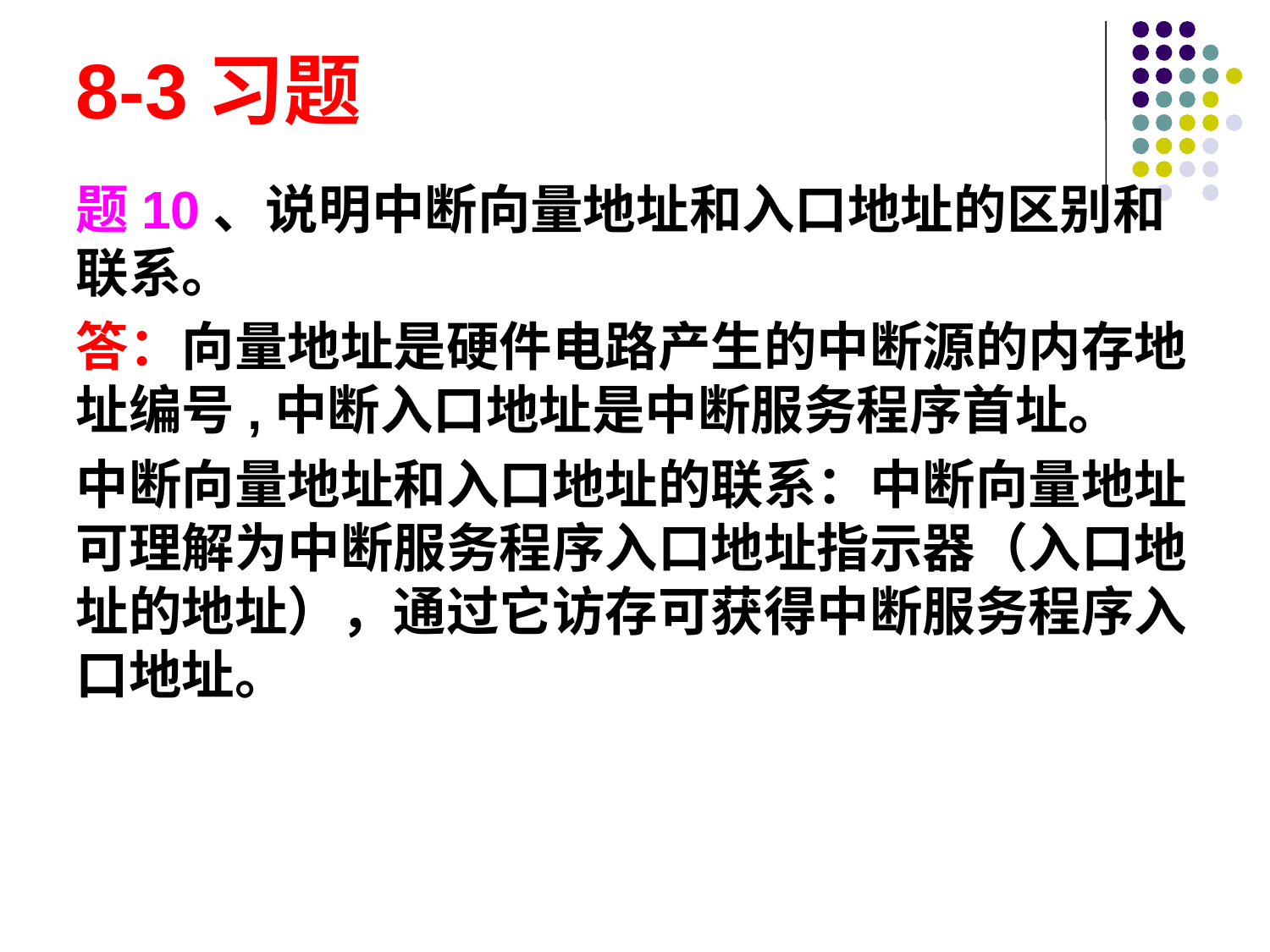

# 8-3习题
题10、说明中断向量地址和入口地址的区别和联系。
答：向量地址是硬件电路产生的中断源的内存地址编号,中断入口地址是中断服务程序首址。
中断向量地址和入口地址的联系：中断向量地址可理解为中断服务程序入口地址指示器（入口地址的地址），通过它访存可获得中断服务程序入口地址。